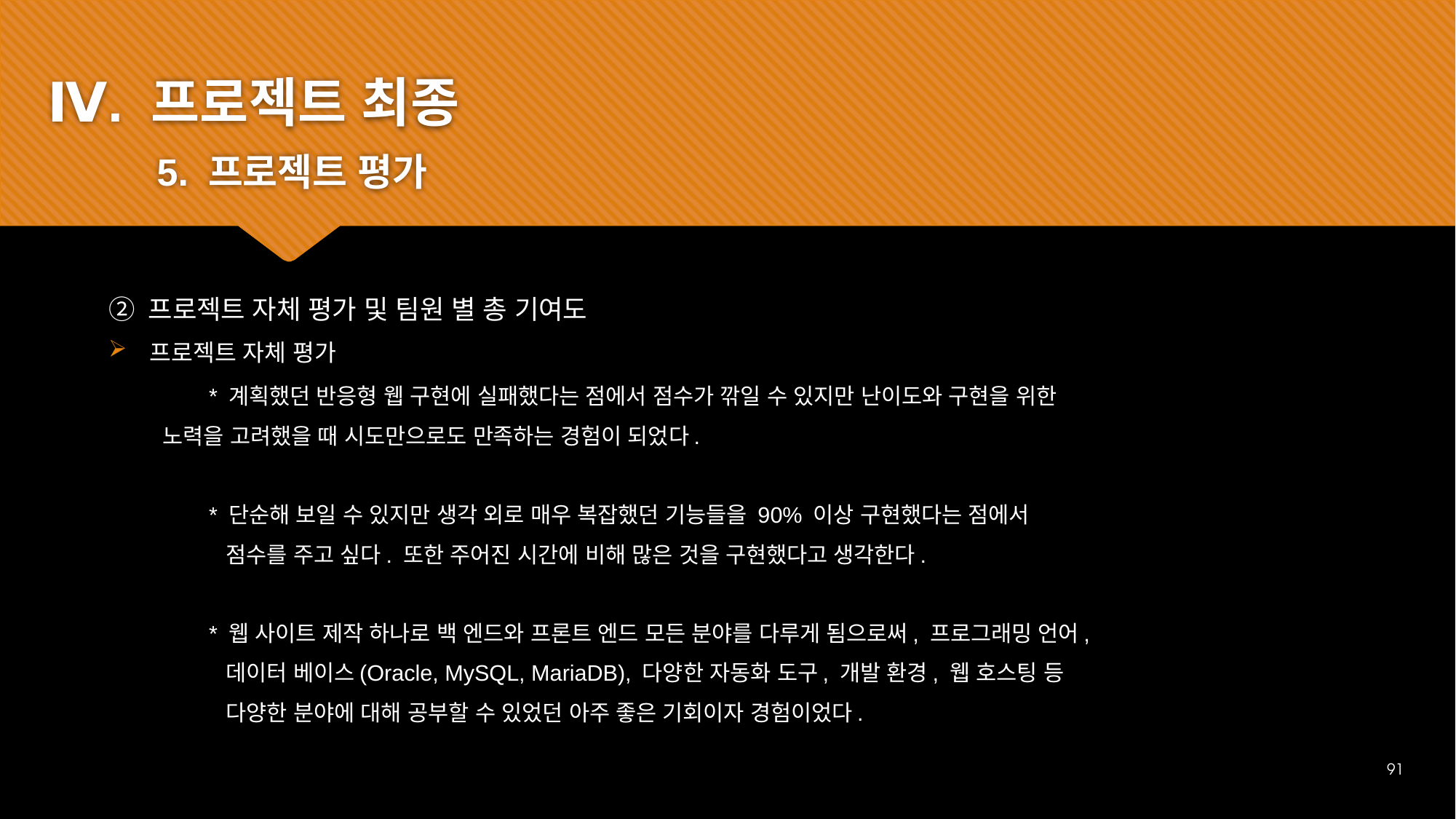

Ⅳ. 프로젝트 최종
	5. 프로젝트 평가
② 프로젝트 자체 평가 및 팀원 별 총 기여도
프로젝트 자체 평가
	* 계획했던 반응형 웹 구현에 실패했다는 점에서 점수가 깎일 수 있지만 난이도와 구현을 위한
        노력을 고려했을 때 시도만으로도 만족하는 경험이 되었다.

	* 단순해 보일 수 있지만 생각 외로 매우 복잡했던 기능들을 90% 이상 구현했다는 점에서
	  점수를 주고 싶다. 또한 주어진 시간에 비해 많은 것을 구현했다고 생각한다.

	* 웹 사이트 제작 하나로 백 엔드와 프론트 엔드 모든 분야를 다루게 됨으로써, 프로그래밍 언어,
	  데이터 베이스(Oracle, MySQL, MariaDB), 다양한 자동화 도구, 개발 환경, 웹 호스팅 등
	  다양한 분야에 대해 공부할 수 있었던 아주 좋은 기회이자 경험이었다.

91